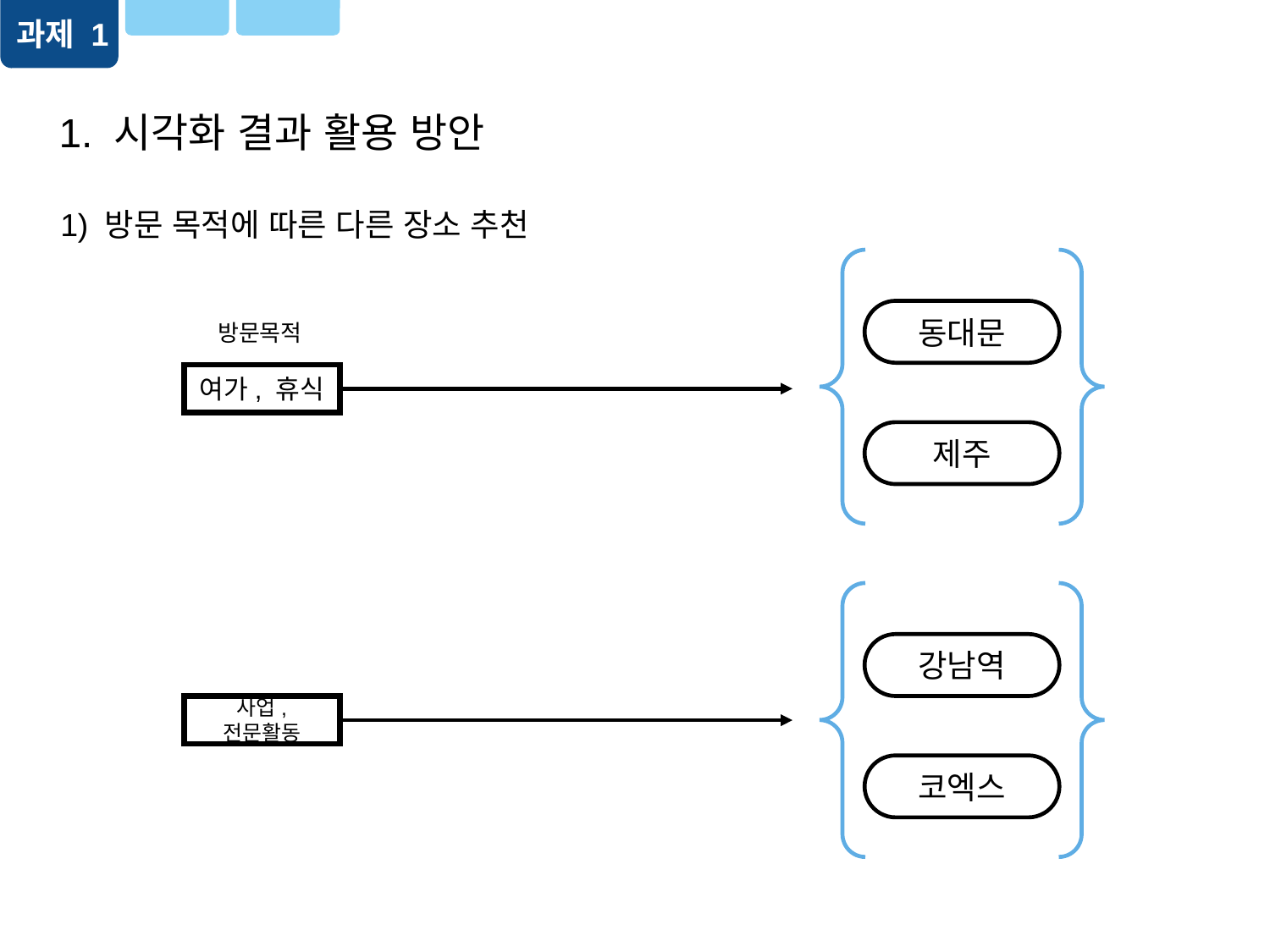

과제 1
1. 시각화 결과 활용 방안
1) 방문 목적에 따른 다른 장소 추천

동대문
방문목적
여가, 휴식
제주

강남역
사업, 전문활동
코엑스